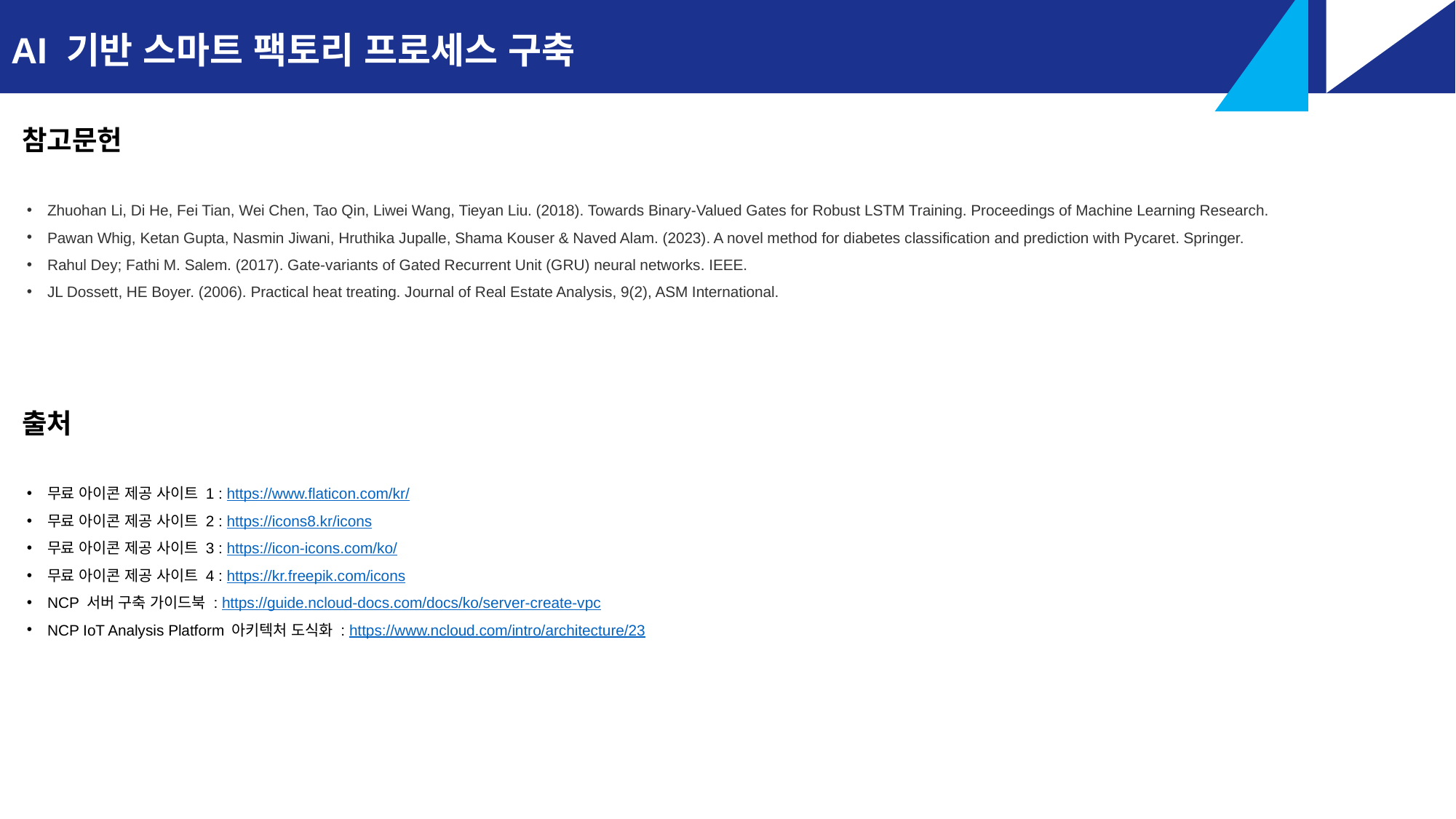

AI 기반 스마트 팩토리 프로세스 구축
참고문헌
Zhuohan Li, Di He, Fei Tian, Wei Chen, Tao Qin, Liwei Wang, Tieyan Liu. (2018). Towards Binary-Valued Gates for Robust LSTM Training. Proceedings of Machine Learning Research.
Pawan Whig, Ketan Gupta, Nasmin Jiwani, Hruthika Jupalle, Shama Kouser & Naved Alam. (2023). A novel method for diabetes classification and prediction with Pycaret. Springer.
Rahul Dey; Fathi M. Salem. (2017). Gate-variants of Gated Recurrent Unit (GRU) neural networks. IEEE.
JL Dossett, HE Boyer. (2006). Practical heat treating. Journal of Real Estate Analysis, 9(2), ASM International.
출처
무료 아이콘 제공 사이트 1 : https://www.flaticon.com/kr/
무료 아이콘 제공 사이트 2 : https://icons8.kr/icons
무료 아이콘 제공 사이트 3 : https://icon-icons.com/ko/
무료 아이콘 제공 사이트 4 : https://kr.freepik.com/icons
NCP 서버 구축 가이드북 : https://guide.ncloud-docs.com/docs/ko/server-create-vpc
NCP IoT Analysis Platform 아키텍처 도식화 : https://www.ncloud.com/intro/architecture/23